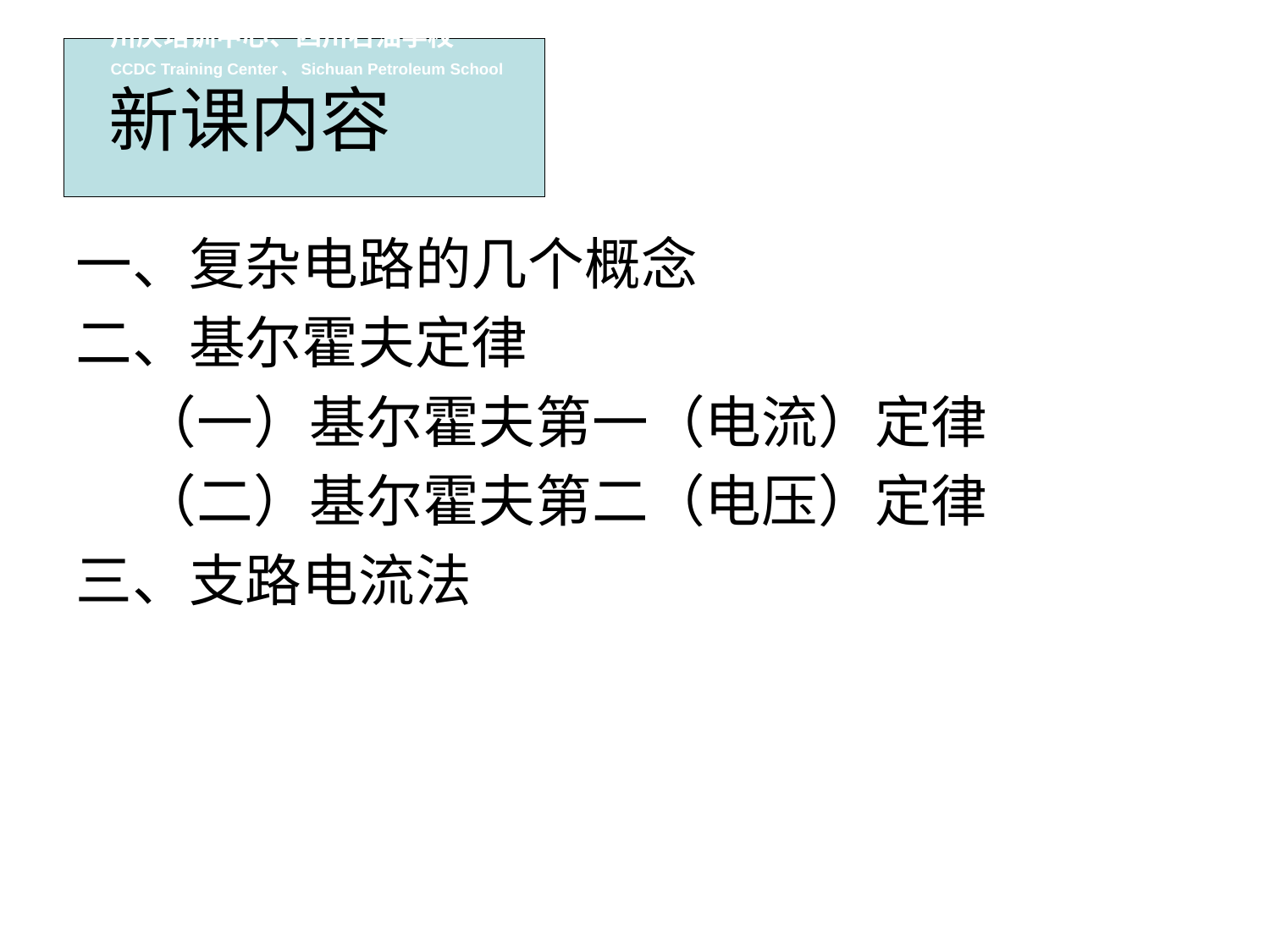

川庆培训中心、四川石油学校
# 新课内容
CCDC Training Center、Sichuan Petroleum School
一、复杂电路的几个概念
二、基尔霍夫定律
    （一）基尔霍夫第一（电流）定律
    （二）基尔霍夫第二（电压）定律
三、支路电流法